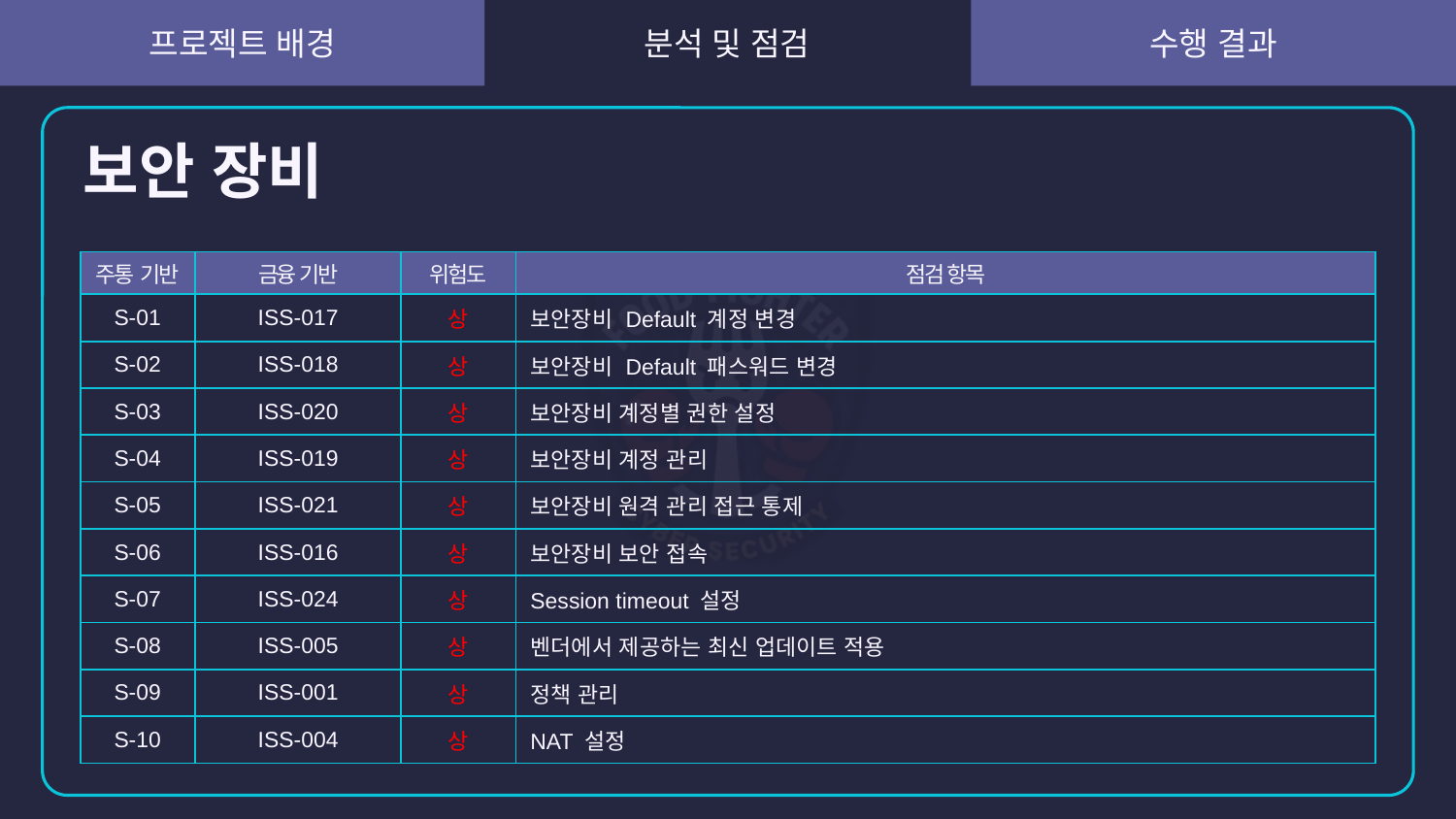

# 보안 장비
| 주통 기반 | 금융 기반 | 위험도 | 점검 항목 |
| --- | --- | --- | --- |
| S-01 | ISS-017 | 상 | 보안장비 Default 계정 변경 |
| S-02 | ISS-018 | 상 | 보안장비 Default 패스워드 변경 |
| S-03 | ISS-020 | 상 | 보안장비 계정별 권한 설정 |
| S-04 | ISS-019 | 상 | 보안장비 계정 관리 |
| S-05 | ISS-021 | 상 | 보안장비 원격 관리 접근 통제 |
| S-06 | ISS-016 | 상 | 보안장비 보안 접속 |
| S-07 | ISS-024 | 상 | Session timeout 설정 |
| S-08 | ISS-005 | 상 | 벤더에서 제공하는 최신 업데이트 적용 |
| S-09 | ISS-001 | 상 | 정책 관리 |
| S-10 | ISS-004 | 상 | NAT 설정 |